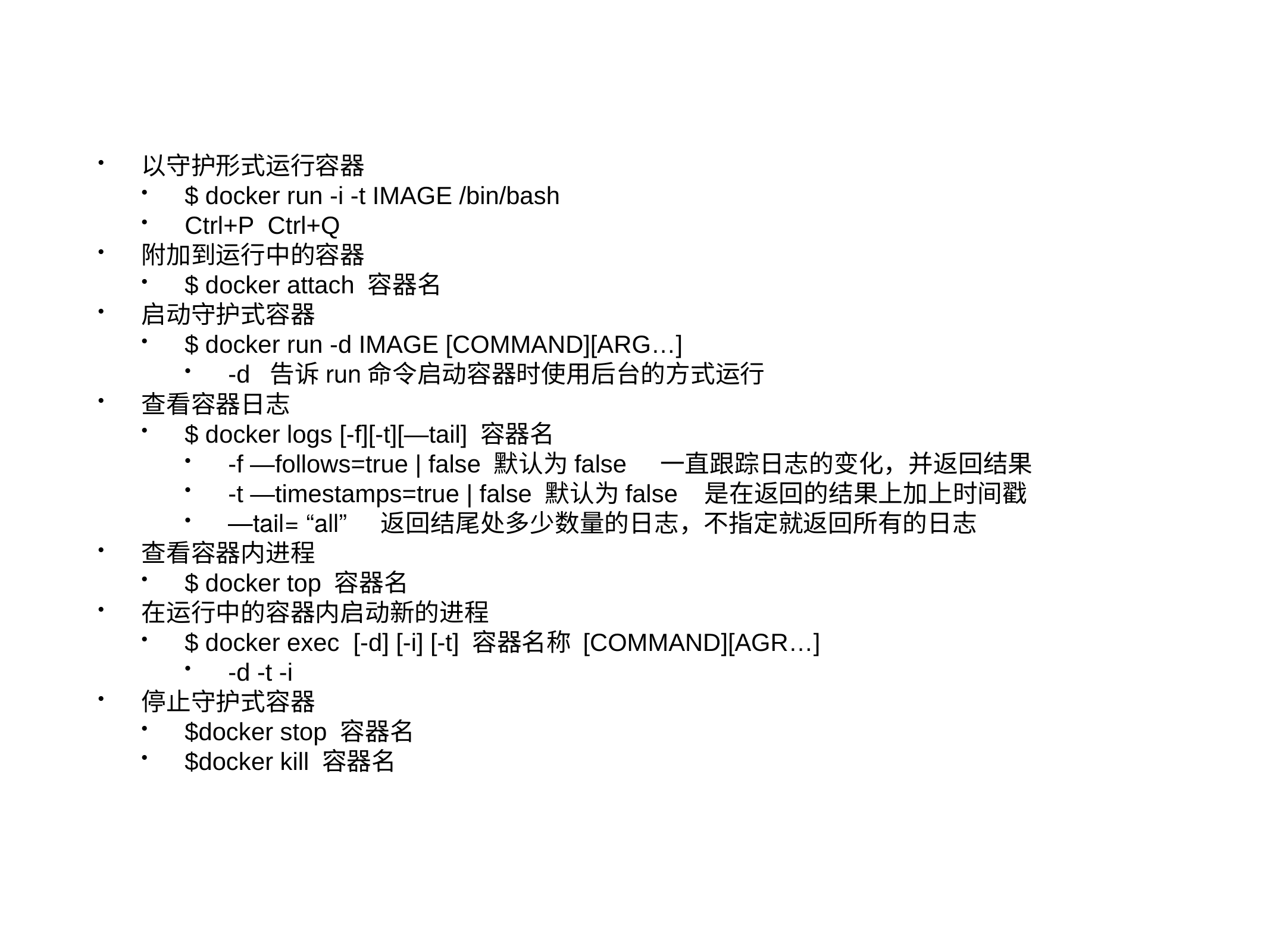

以守护形式运行容器
$ docker run -i -t IMAGE /bin/bash
Ctrl+P  Ctrl+Q
附加到运行中的容器
$ docker attach 容器名
启动守护式容器
$ docker run -d IMAGE [COMMAND][ARG…]
-d  告诉run命令启动容器时使用后台的方式运行
查看容器日志
$ docker logs [-f][-t][—tail] 容器名
-f —follows=true | false 默认为false    一直跟踪日志的变化，并返回结果
-t —timestamps=true | false 默认为false   是在返回的结果上加上时间戳
—tail= “all”    返回结尾处多少数量的日志，不指定就返回所有的日志
查看容器内进程
$ docker top 容器名
在运行中的容器内启动新的进程
$ docker exec  [-d] [-i] [-t] 容器名称 [COMMAND][AGR…]
-d -t -i
停止守护式容器
$docker stop 容器名
$docker kill 容器名